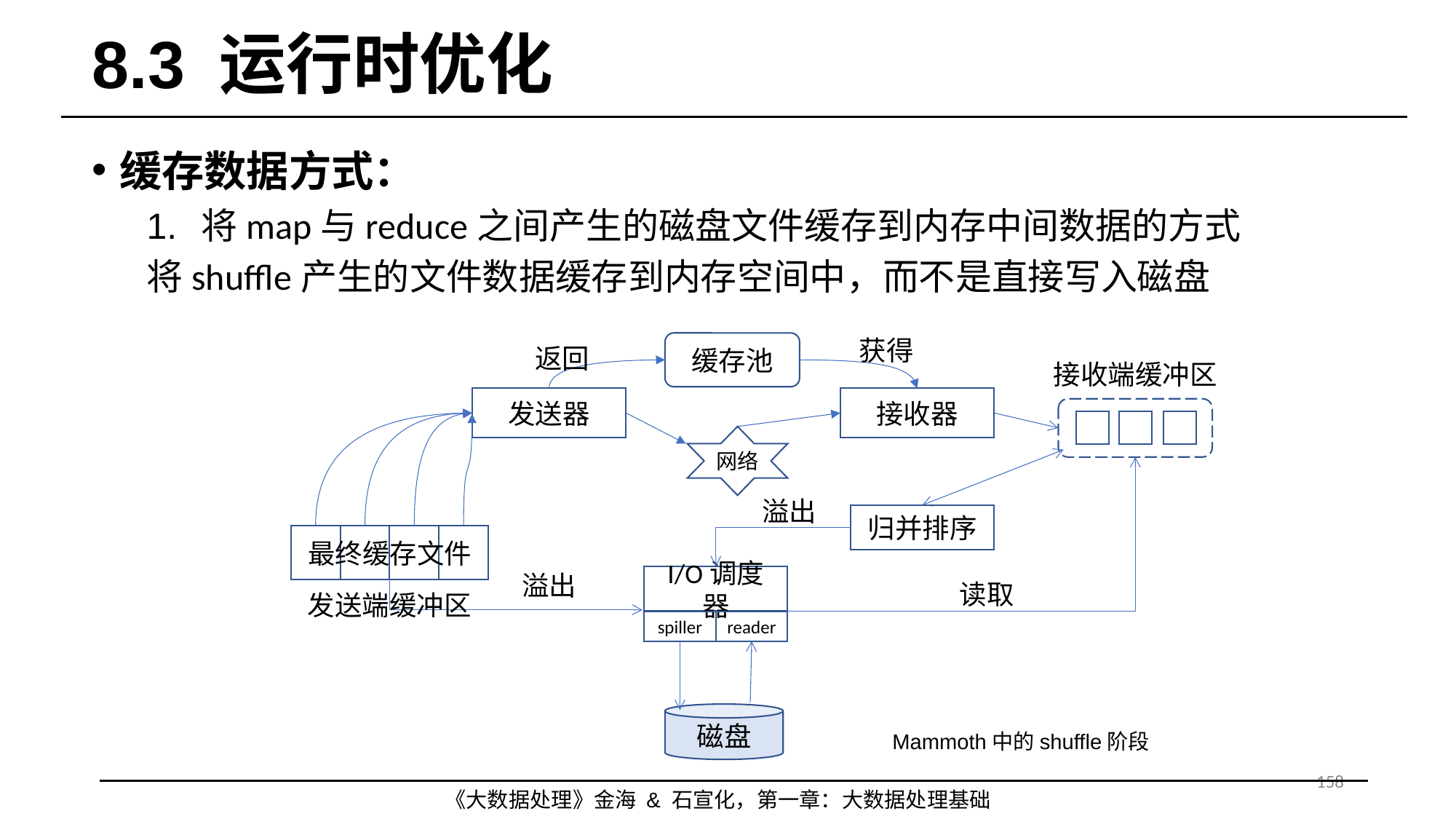

# 8.3 运行时优化
缓存数据方式：
将map与reduce之间产生的磁盘文件缓存到内存中间数据的方式
将shuffle产生的文件数据缓存到内存空间中，而不是直接写入磁盘

获得
返回
缓存池
接收端缓冲区
发送器
接收器

网络
溢出
归并排序

最终缓存文件
溢出
I/O调度器
读取
发送端缓冲区
spiller
reader
磁盘
Mammoth中的shuffle阶段
158